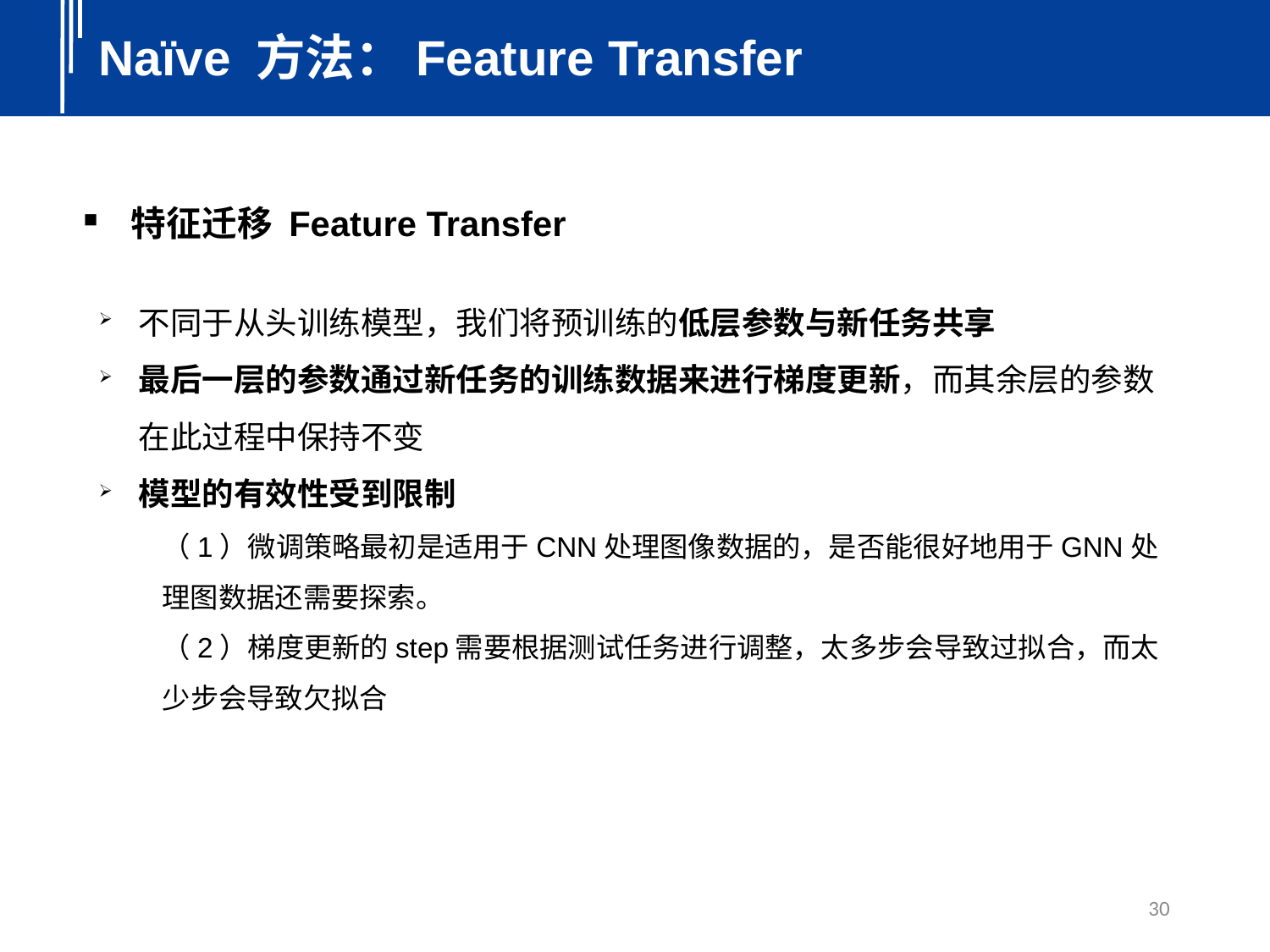

Naïve 方法：Feature Transfer
特征迁移 Feature Transfer
不同于从头训练模型，我们将预训练的低层参数与新任务共享
最后一层的参数通过新任务的训练数据来进行梯度更新，而其余层的参数在此过程中保持不变
模型的有效性受到限制
（1）微调策略最初是适用于CNN处理图像数据的，是否能很好地用于GNN处理图数据还需要探索。
（2）梯度更新的step需要根据测试任务进行调整，太多步会导致过拟合，而太少步会导致欠拟合
30